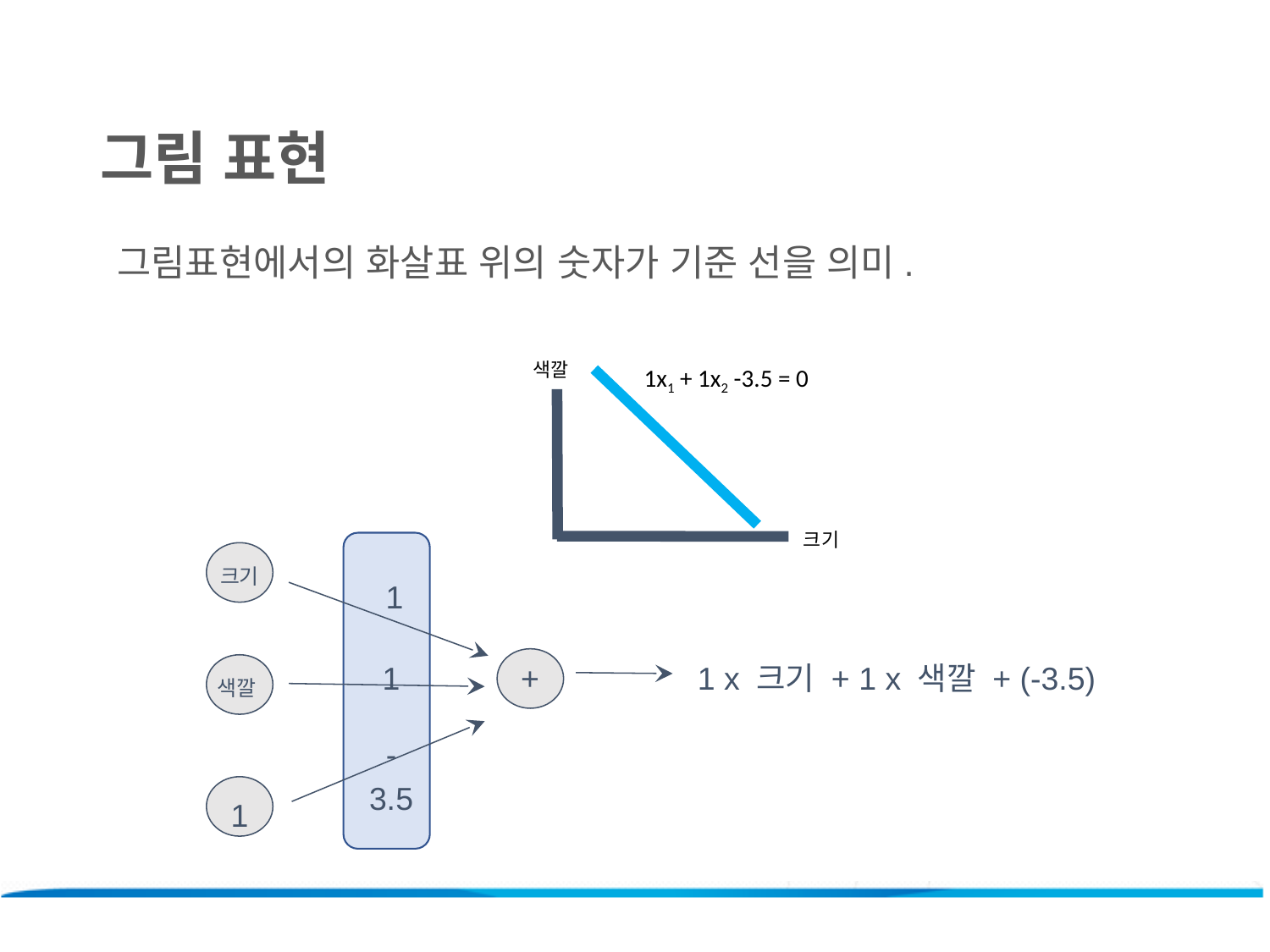

그림 표현
그림표현에서의 화살표 위의 숫자가 기준 선을 의미.
색깔
1x1 + 1x2 -3.5 = 0
크기

크기
1
+
1
1 x 크기 + 1 x 색깔 + (-3.5)

색깔
-3.5

1